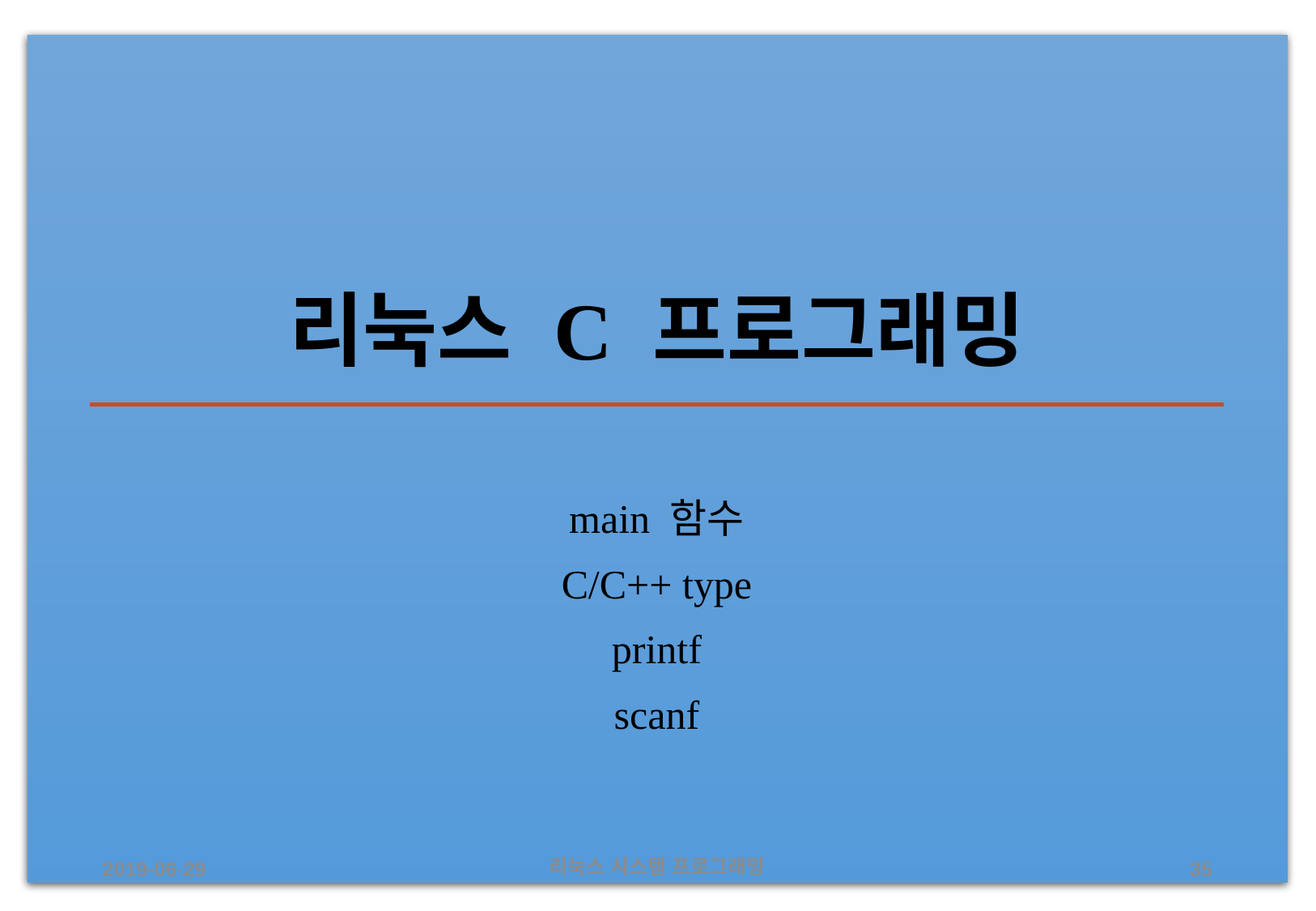

# 리눅스 C 프로그래밍
main 함수
C/C++ type
printf
scanf
2019-06-29
리눅스 시스템 프로그래밍
35